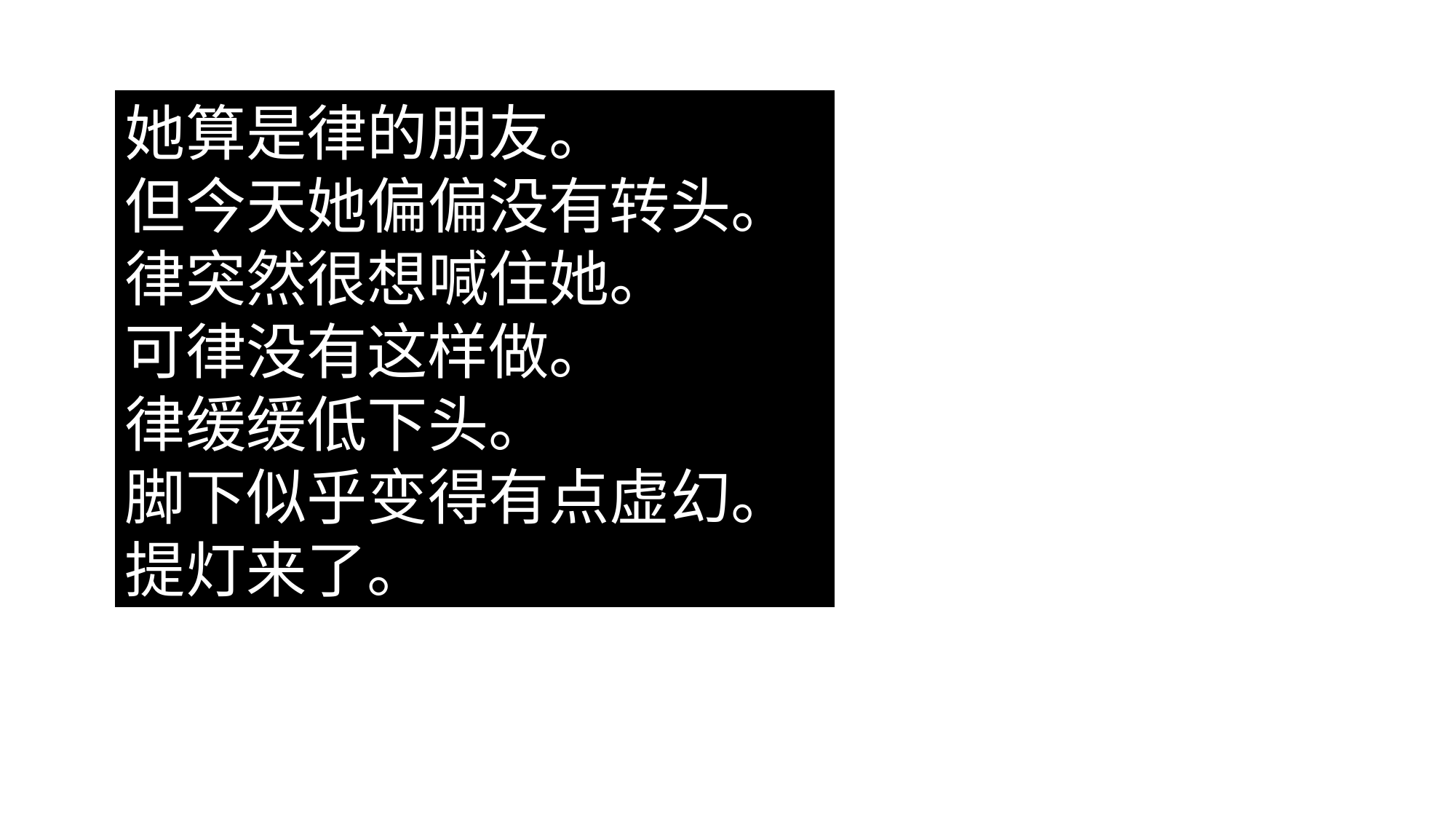

她算是律的朋友。
但今天她偏偏没有转头。
律突然很想喊住她。
可律没有这样做。
律缓缓低下头。
脚下似乎变得有点虚幻。
提灯来了。